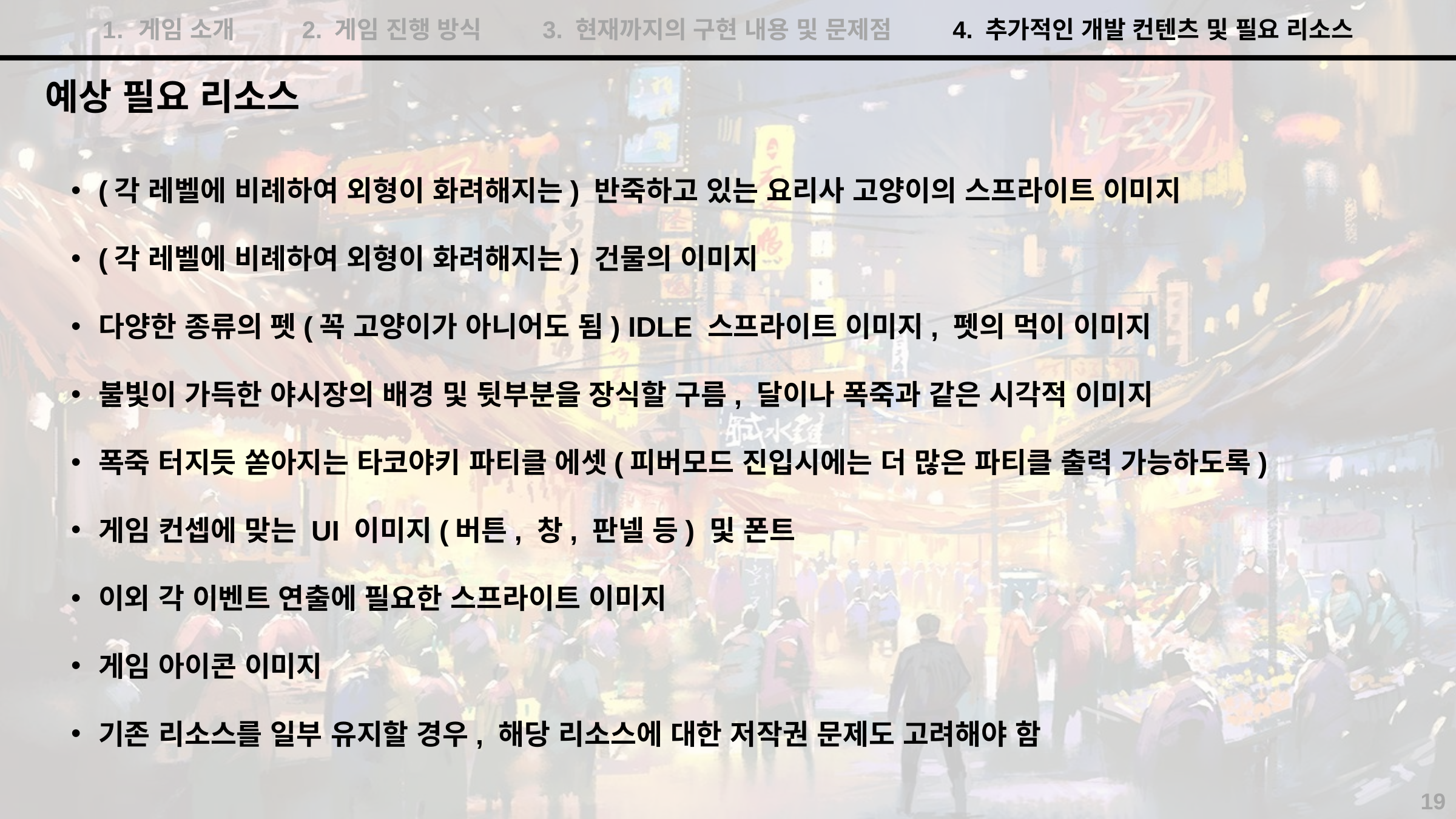

게임 소개         2. 게임 진행 방식        3. 현재까지의 구현 내용 및 문제점        4. 추가적인 개발 컨텐츠 및 필요 리소스

예상 필요 리소스
(각 레벨에 비례하여 외형이 화려해지는) 반죽하고 있는 요리사 고양이의 스프라이트 이미지
(각 레벨에 비례하여 외형이 화려해지는) 건물의 이미지
다양한 종류의 펫(꼭 고양이가 아니어도 됨) IDLE 스프라이트 이미지, 펫의 먹이 이미지
불빛이 가득한 야시장의 배경 및 뒷부분을 장식할 구름, 달이나 폭죽과 같은 시각적 이미지
폭죽 터지듯 쏟아지는 타코야키 파티클 에셋(피버모드 진입시에는 더 많은 파티클 출력 가능하도록)
게임 컨셉에 맞는 UI 이미지(버튼, 창, 판넬 등) 및 폰트
이외 각 이벤트 연출에 필요한 스프라이트 이미지
게임 아이콘 이미지
기존 리소스를 일부 유지할 경우, 해당 리소스에 대한 저작권 문제도 고려해야 함
19